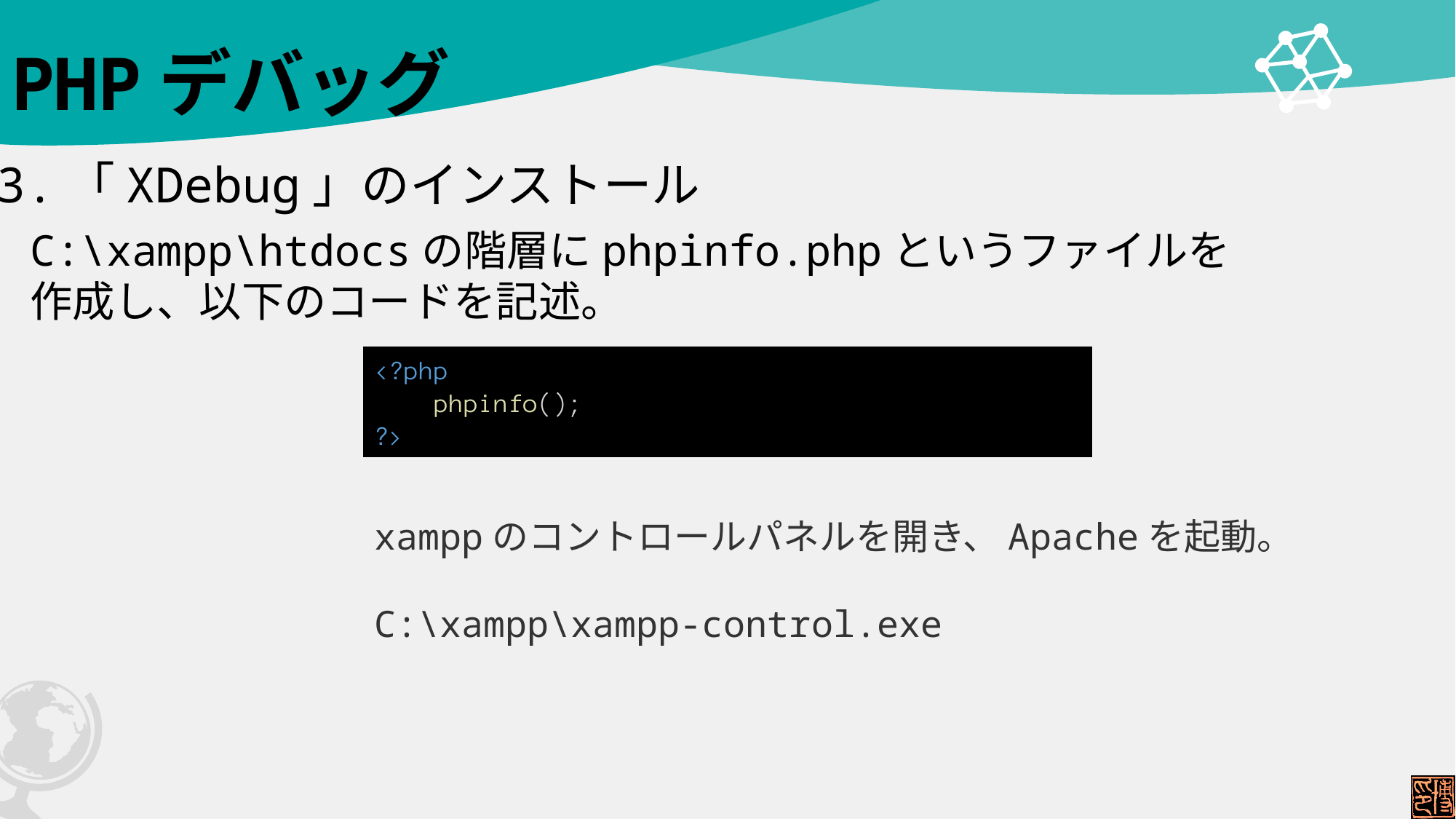

# PHPデバッグ
3.「XDebug」のインストール
C:\xampp\htdocsの階層にphpinfo.phpというファイルを作成し、以下のコードを記述。
<?php
    phpinfo();
?>
xamppのコントロールパネルを開き、Apacheを起動。
C:\xampp\xampp-control.exe